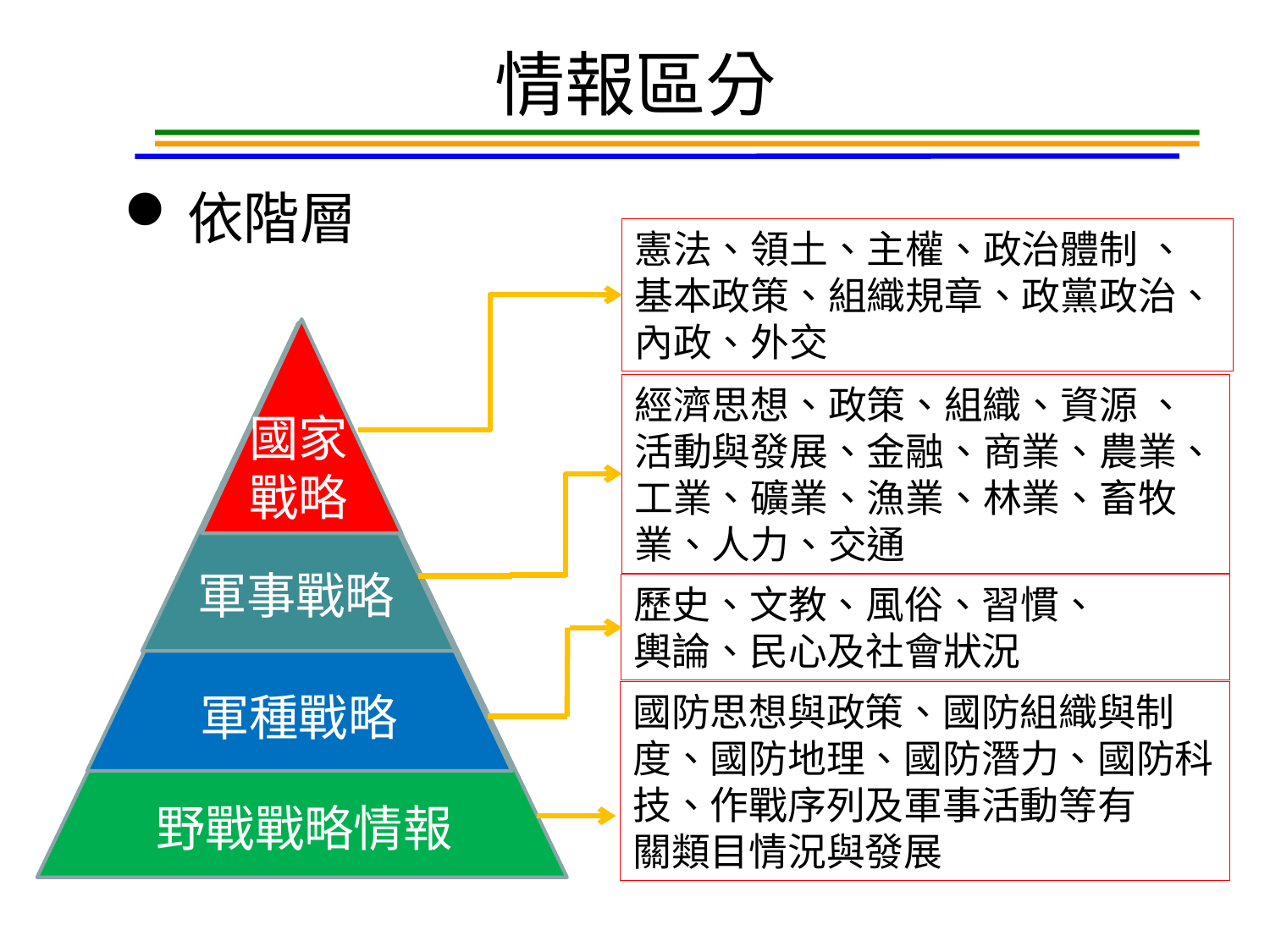

# 情報區分
依階層

憲法、領土、主權、政治體制 、基本政策、組織規章、政黨政治、
內政、外交

經濟思想、政策、組織、資源 、活動與發展、金融、商業、農業、工業、礦業、漁業、林業、畜牧
業、人力、交通
國家戰略
軍事戰略
歷史、文教、風俗、習慣、
輿論、民心及社會狀況
軍種戰略
國防思想與政策、國防組織與制度、國防地理、國防潛力、國防科技、作戰序列及軍事活動等有
關類目情況與發展
野戰戰略情報